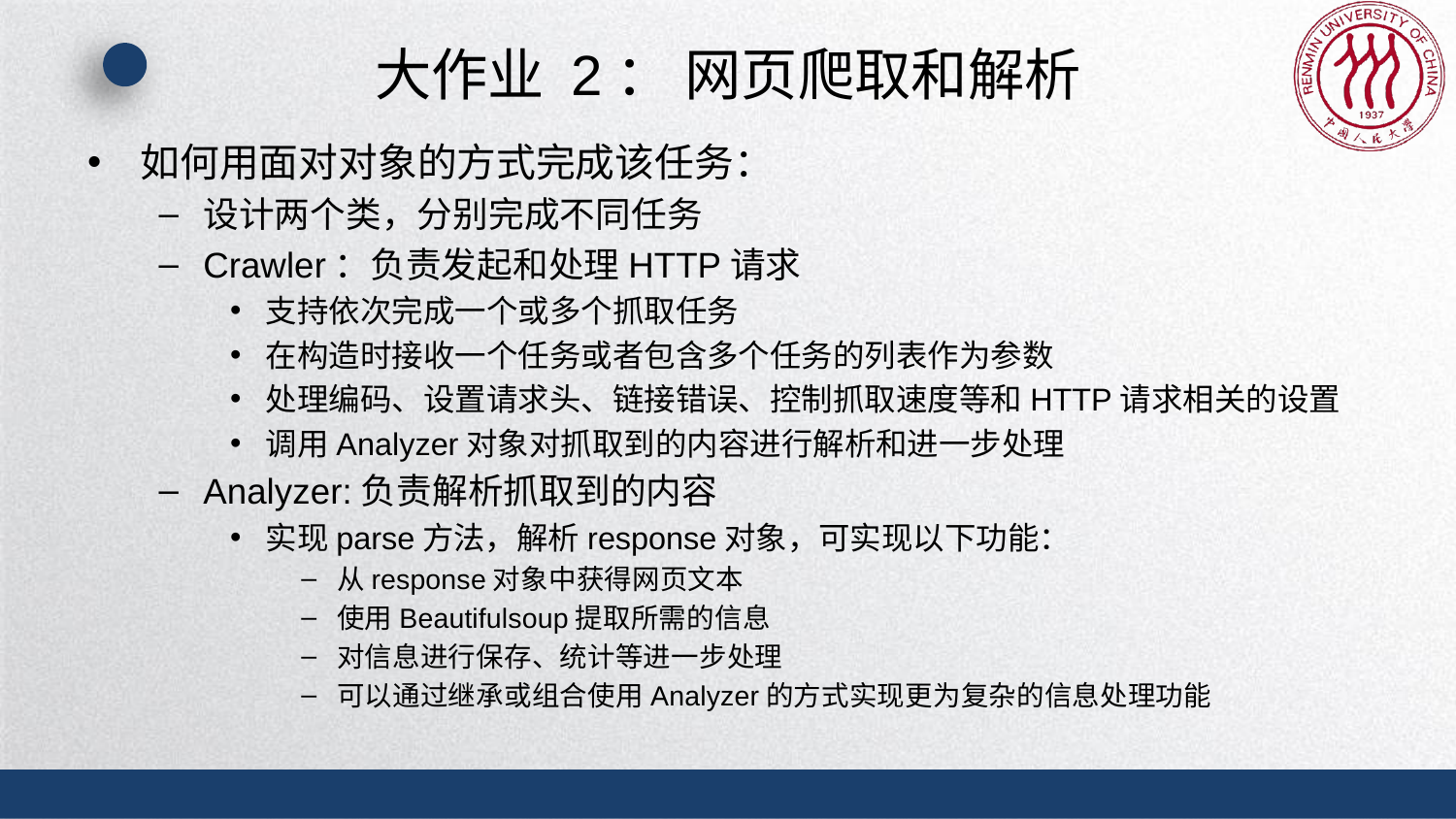

# 大作业 2： 网页爬取和解析
如何用面对对象的方式完成该任务：
设计两个类，分别完成不同任务
Crawler：负责发起和处理HTTP请求
支持依次完成一个或多个抓取任务
在构造时接收一个任务或者包含多个任务的列表作为参数
处理编码、设置请求头、链接错误、控制抓取速度等和HTTP请求相关的设置
调用Analyzer对象对抓取到的内容进行解析和进一步处理
Analyzer:负责解析抓取到的内容
实现parse方法，解析response对象，可实现以下功能：
从response对象中获得网页文本
使用Beautifulsoup提取所需的信息
对信息进行保存、统计等进一步处理
可以通过继承或组合使用Analyzer的方式实现更为复杂的信息处理功能